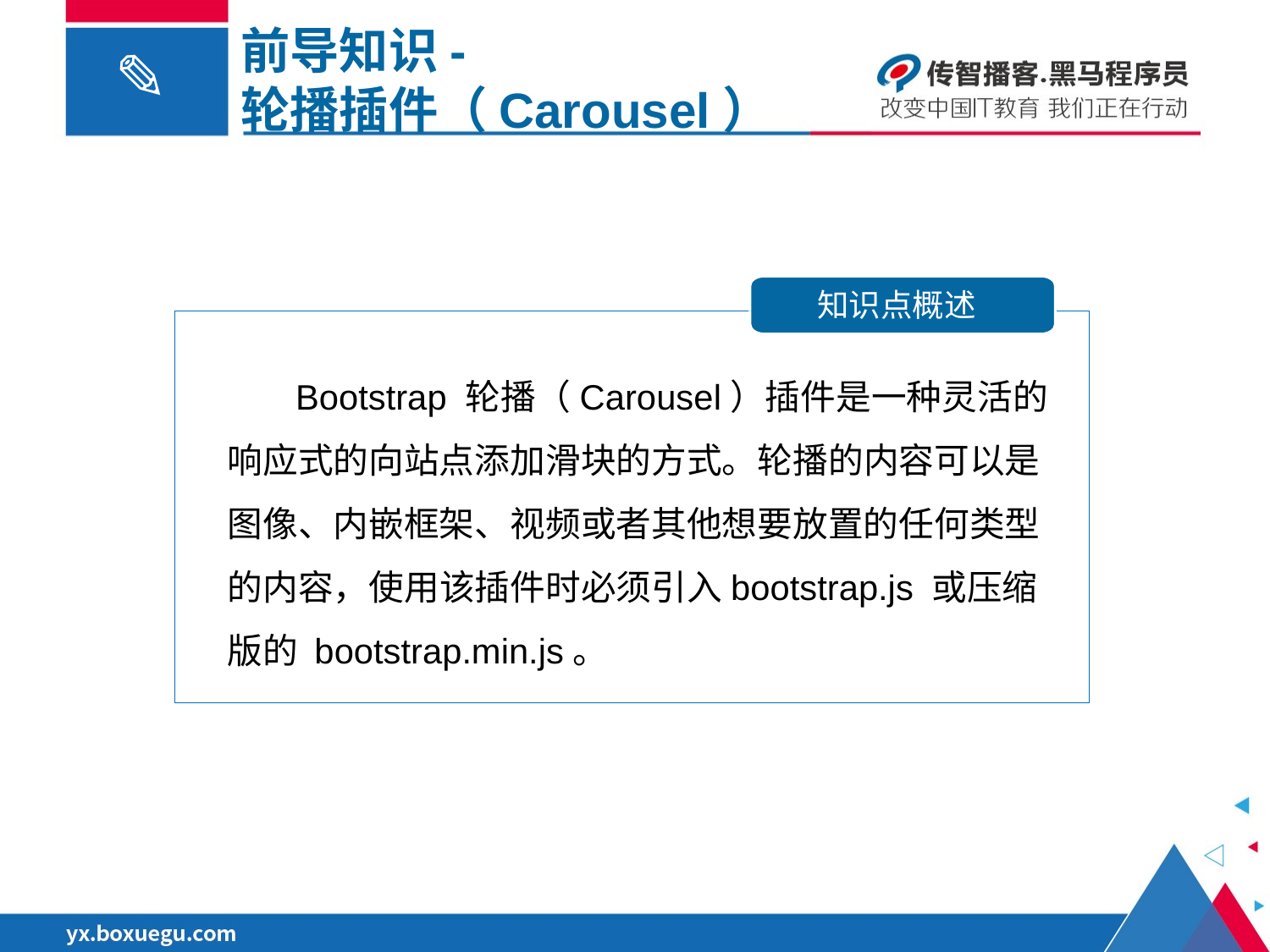

前导知识-
轮播插件（Carousel）

知识点概述
       Bootstrap 轮播（Carousel）插件是一种灵活的响应式的向站点添加滑块的方式。轮播的内容可以是图像、内嵌框架、视频或者其他想要放置的任何类型的内容，使用该插件时必须引入bootstrap.js 或压缩版的 bootstrap.min.js。